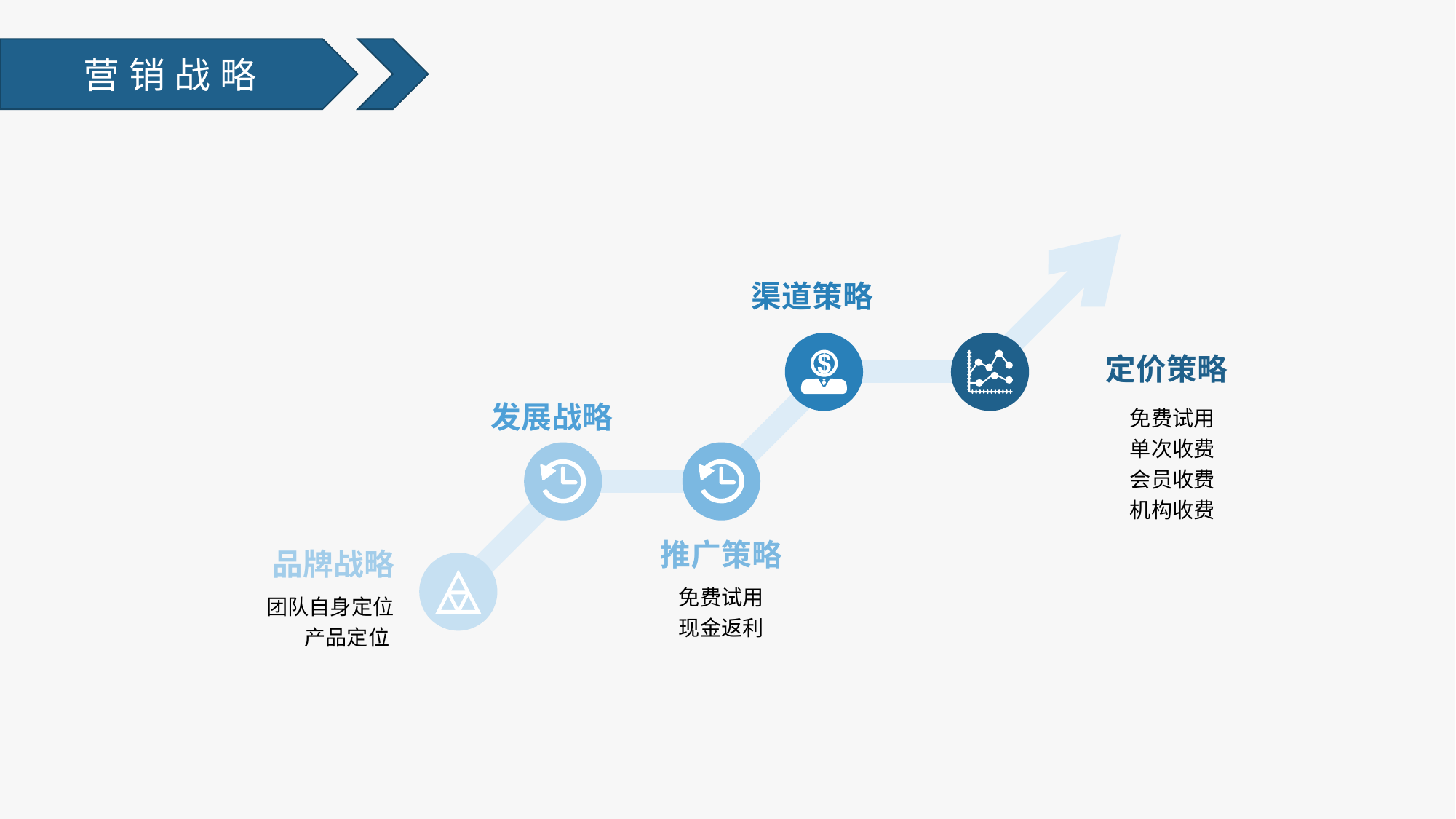

营销战略

渠道策略

定价策略
免费试用
单次收费
会员收费
机构收费
发展战略

推广策略
免费试用
现金返利
品牌战略
团队自身定位
产品定位